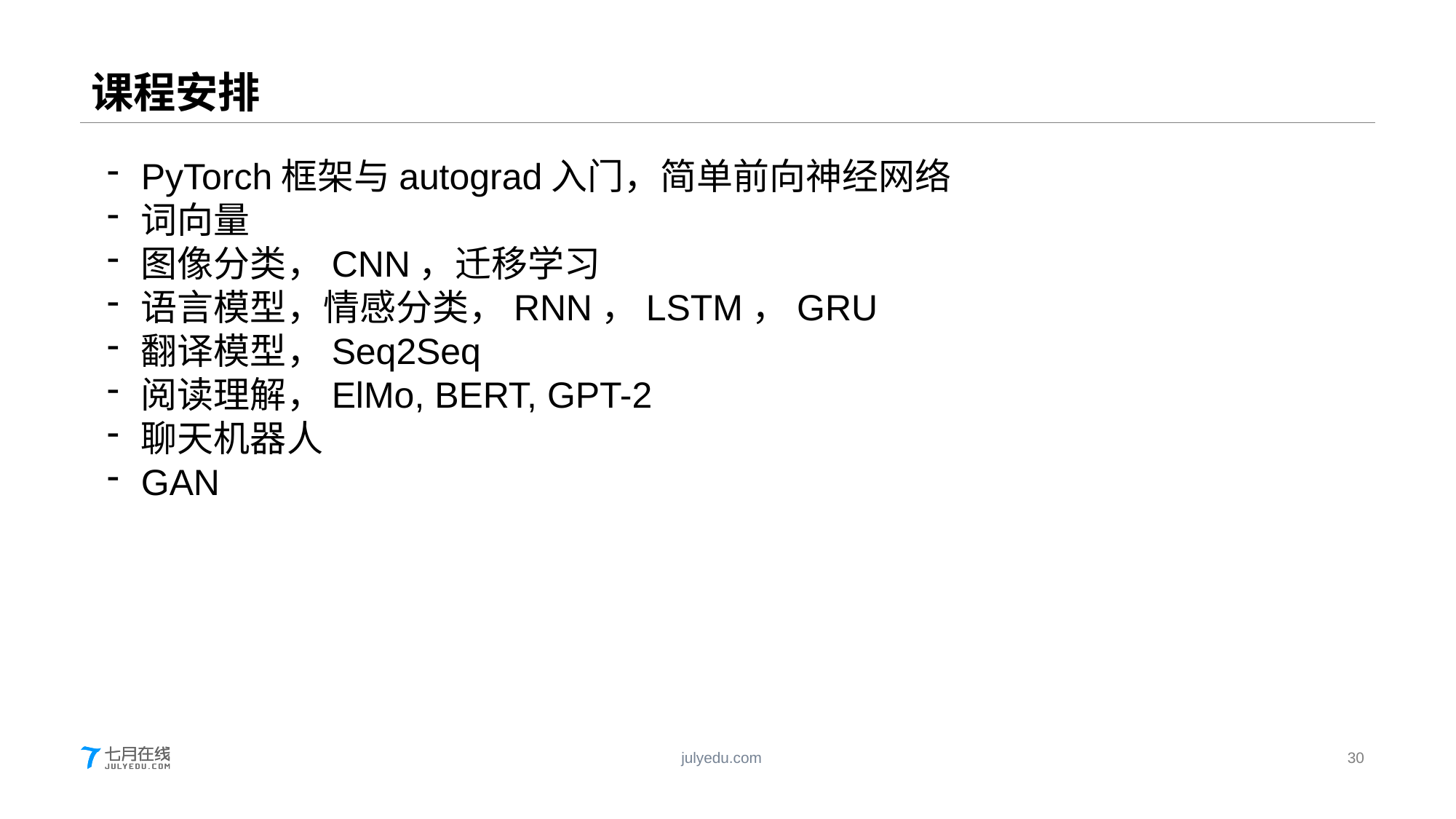

# 课程安排
PyTorch框架与autograd入门，简单前向神经网络
词向量
图像分类，CNN，迁移学习
语言模型，情感分类，RNN，LSTM，GRU
翻译模型，Seq2Seq
阅读理解，ElMo, BERT, GPT-2
聊天机器人
GAN

30